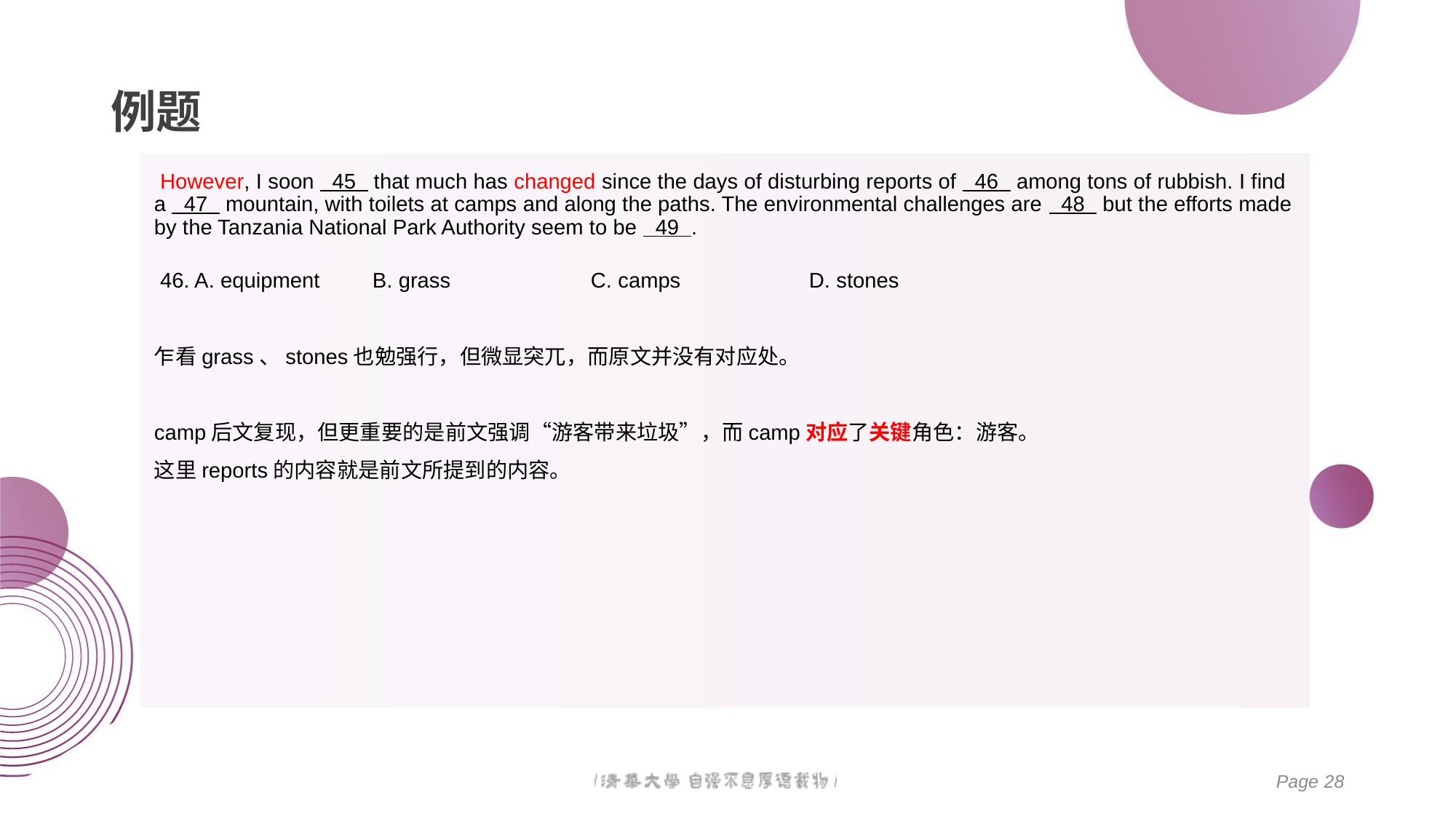

# 例题
 However, I soon   45   that much has changed since the days of disturbing reports of   46   among tons of rubbish. I find a   47   mountain, with toilets at camps and along the paths. The environmental challenges are   48   but the efforts made by the Tanzania National Park Authority seem to be   49  .
 46. A. equipment 	B. grass 		C. camps 		D. stones

乍看grass、stones也勉强行，但微显突兀，而原文并没有对应处。

camp后文复现，但更重要的是前文强调“游客带来垃圾”，而camp对应了关键角色：游客。
这里reports的内容就是前文所提到的内容。
Page 28